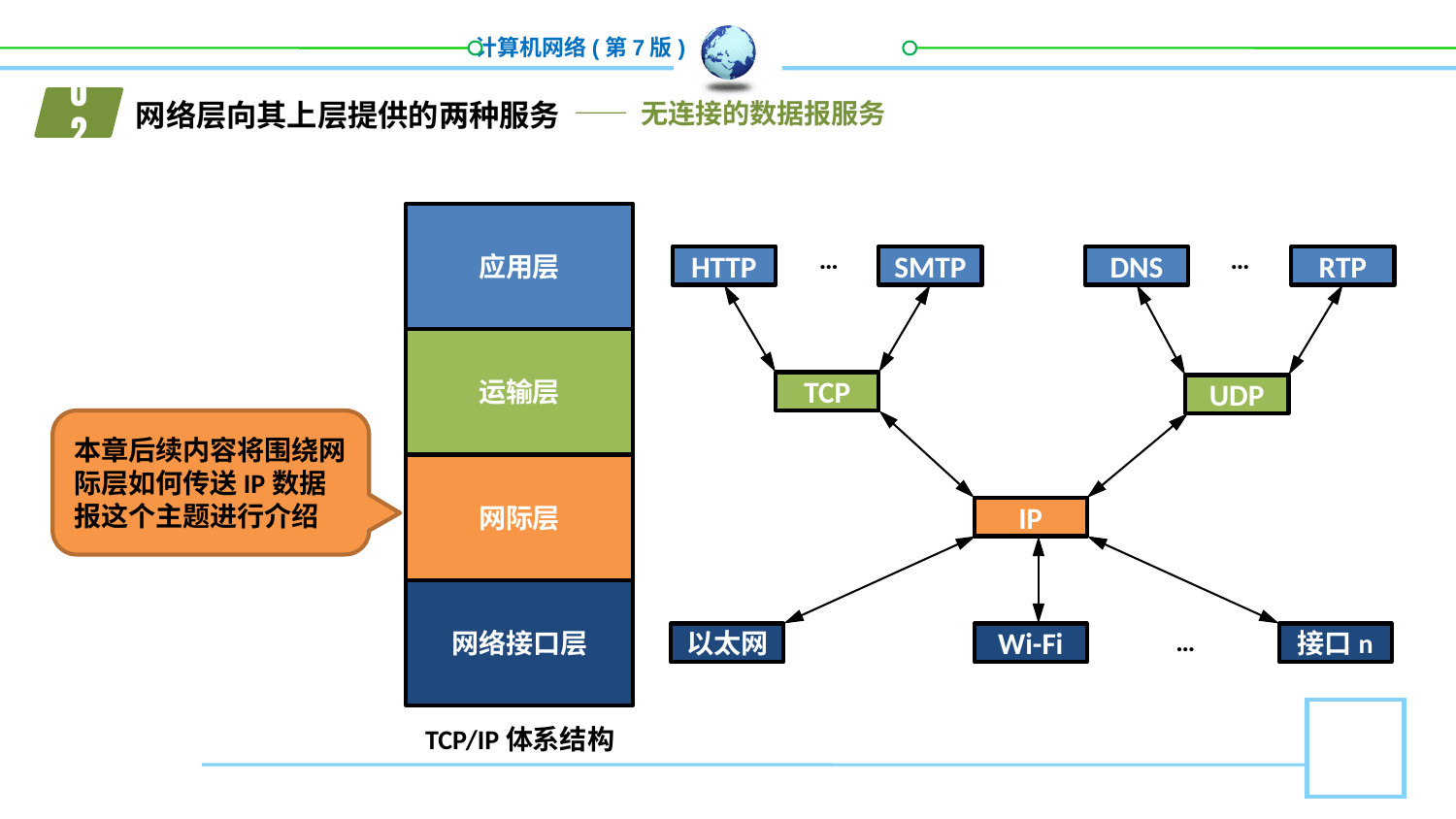

02
网络层向其上层提供的两种服务
—— 无连接的数据报服务
应用层
运输层
网际层
网络接口层
TCP/IP体系结构
…
…
HTTP
SMTP
DNS
RTP
TCP
UDP
IP
…
以太网
Wi-Fi
接口n
本章后续内容将围绕网际层如何传送IP数据报这个主题进行介绍